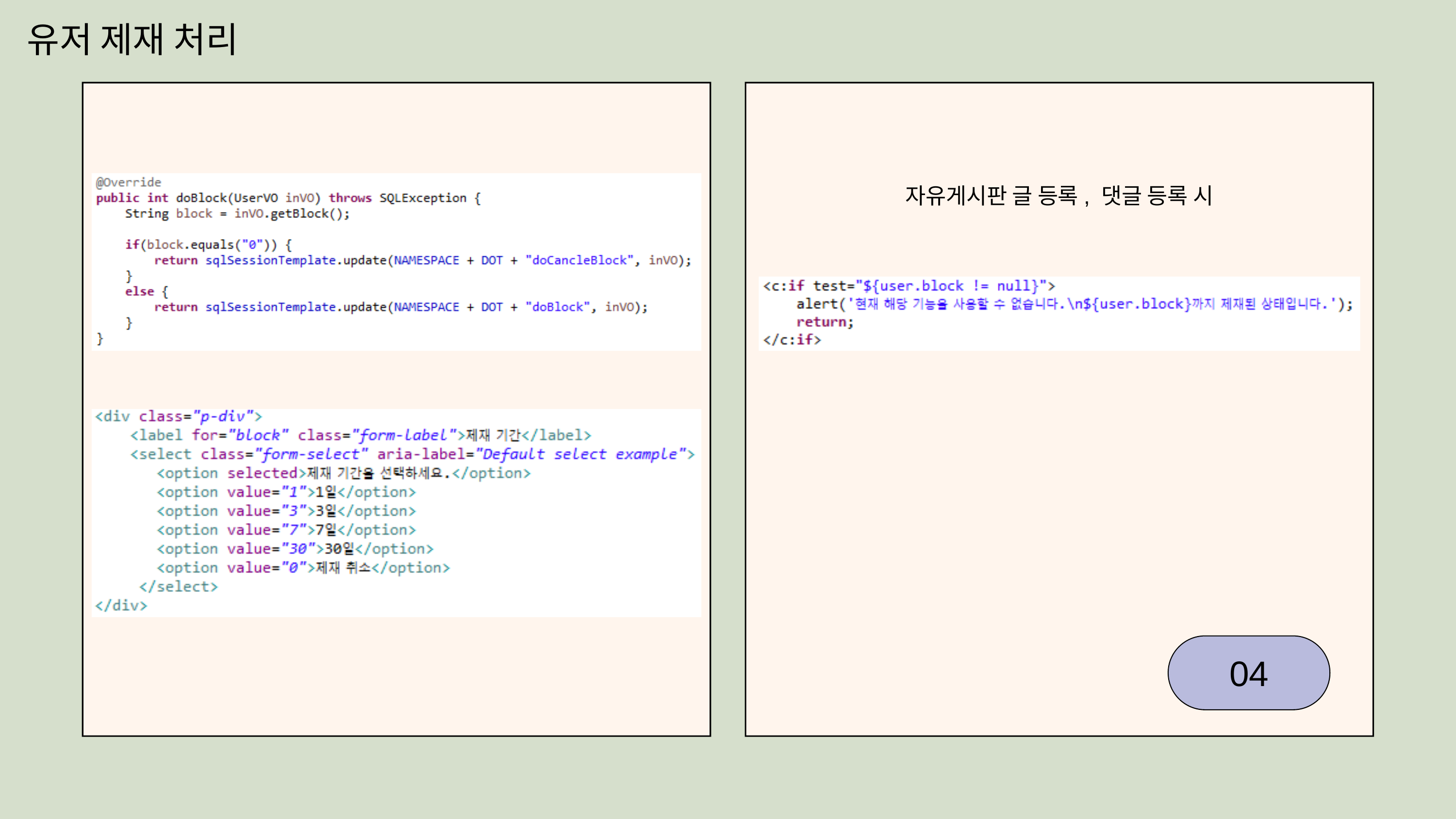

유저 제재 처리

자유게시판 글 등록, 댓글 등록 시

04